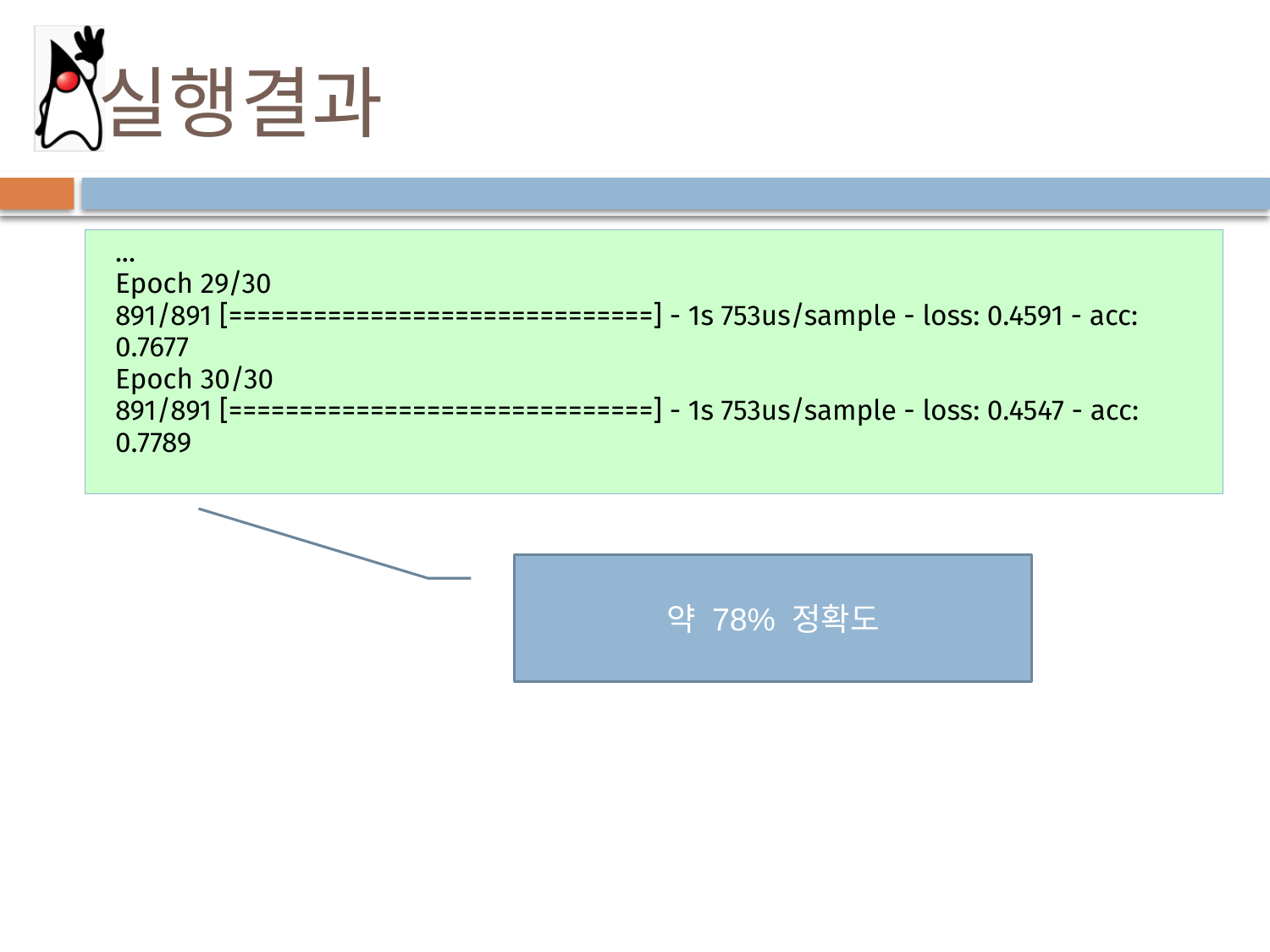

# 실행결과
...
Epoch 29/30
891/891 [==============================] - 1s 753us/sample - loss: 0.4591 - acc: 0.7677
Epoch 30/30
891/891 [==============================] - 1s 753us/sample - loss: 0.4547 - acc: 0.7789
약 78% 정확도